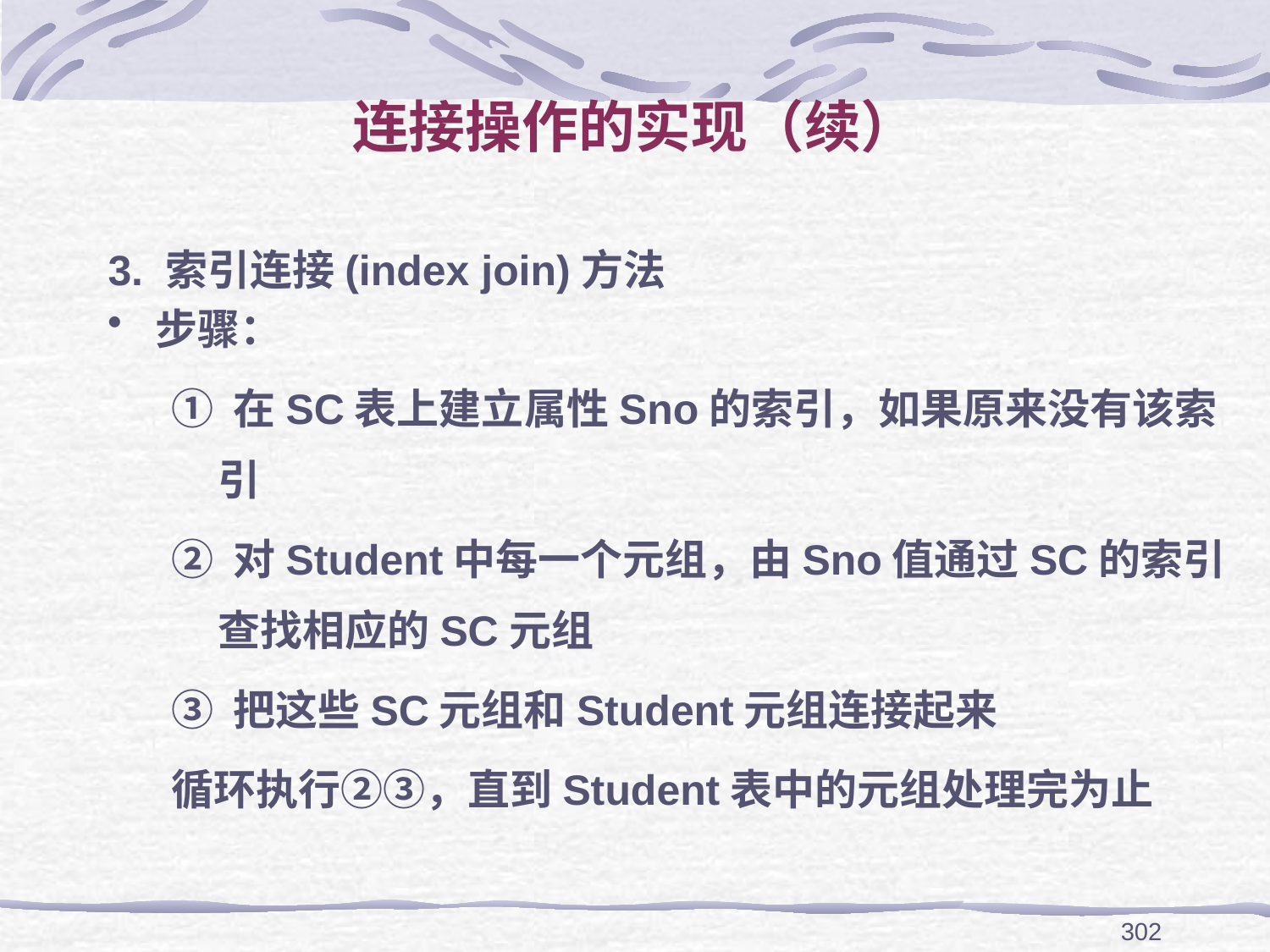

# 连接操作的实现（续）
3. 索引连接(index join)方法
步骤：
① 在SC表上建立属性Sno的索引，如果原来没有该索引
② 对Student中每一个元组，由Sno值通过SC的索引查找相应的SC元组
③ 把这些SC元组和Student元组连接起来
循环执行②③，直到Student表中的元组处理完为止
302